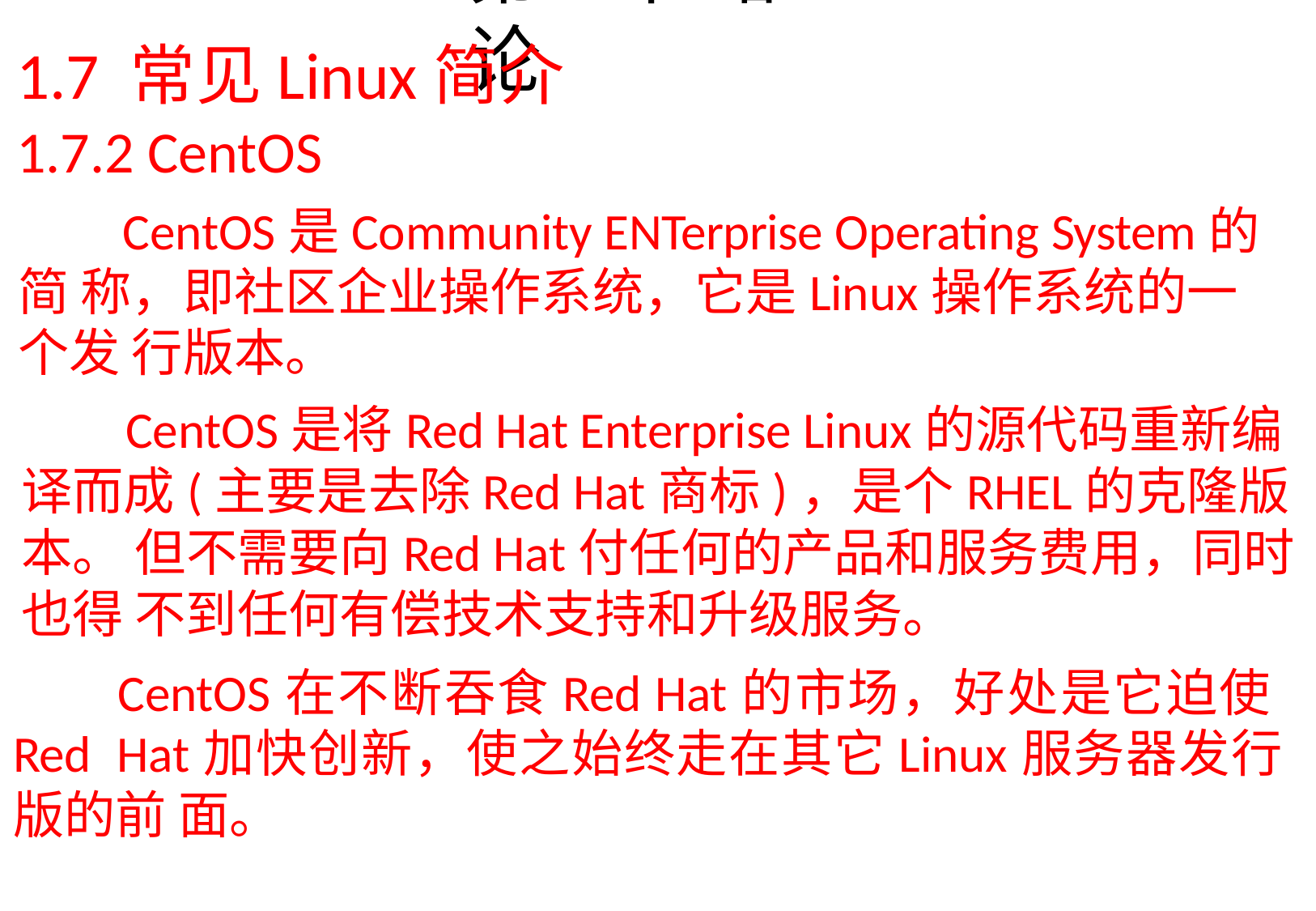

# 第1章 绪论
1.7 常见Linux简介
1.7.2 CentOS
CentOS是Community ENTerprise Operating System的简 称，即社区企业操作系统，它是Linux操作系统的一个发 行版本。
CentOS是将Red Hat Enterprise Linux的源代码重新编 译而成(主要是去除Red Hat商标)，是个RHEL的克隆版本。 但不需要向Red Hat付任何的产品和服务费用，同时也得 不到任何有偿技术支持和升级服务。
CentOS在不断吞食Red Hat的市场，好处是它迫使Red  Hat加快创新，使之始终走在其它Linux服务器发行版的前 面。